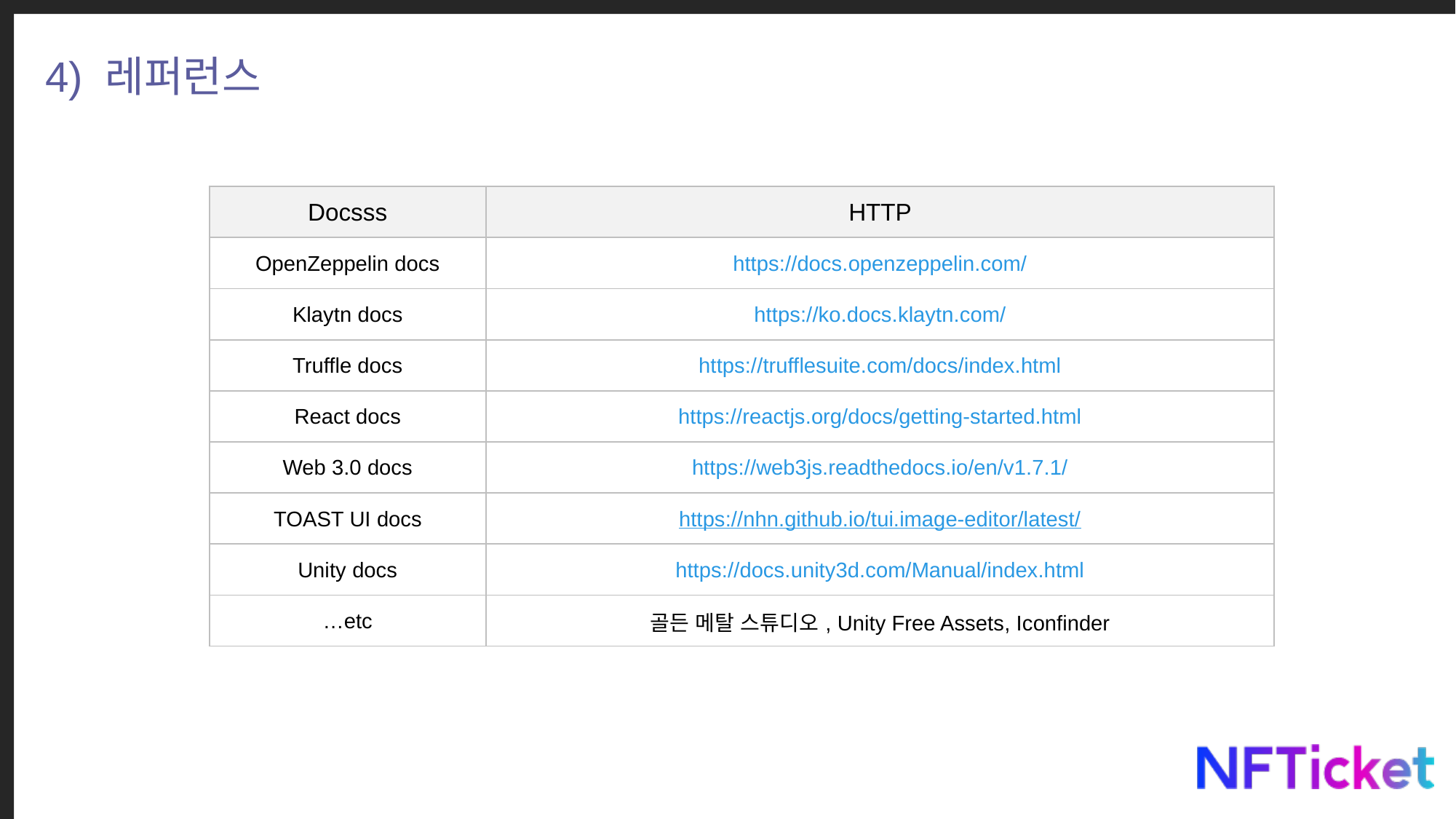

4) 레퍼런스
| Docsss | HTTP |
| --- | --- |
| OpenZeppelin docs | https://docs.openzeppelin.com/ |
| Klaytn docs | https://ko.docs.klaytn.com/ |
| Truffle docs | https://trufflesuite.com/docs/index.html |
| React docs | https://reactjs.org/docs/getting-started.html |
| Web 3.0 docs | https://web3js.readthedocs.io/en/v1.7.1/ |
| TOAST UI docs | https://nhn.github.io/tui.image-editor/latest/ |
| Unity docs | https://docs.unity3d.com/Manual/index.html |
| …etc | 골든 메탈 스튜디오, Unity Free Assets, Iconfinder |